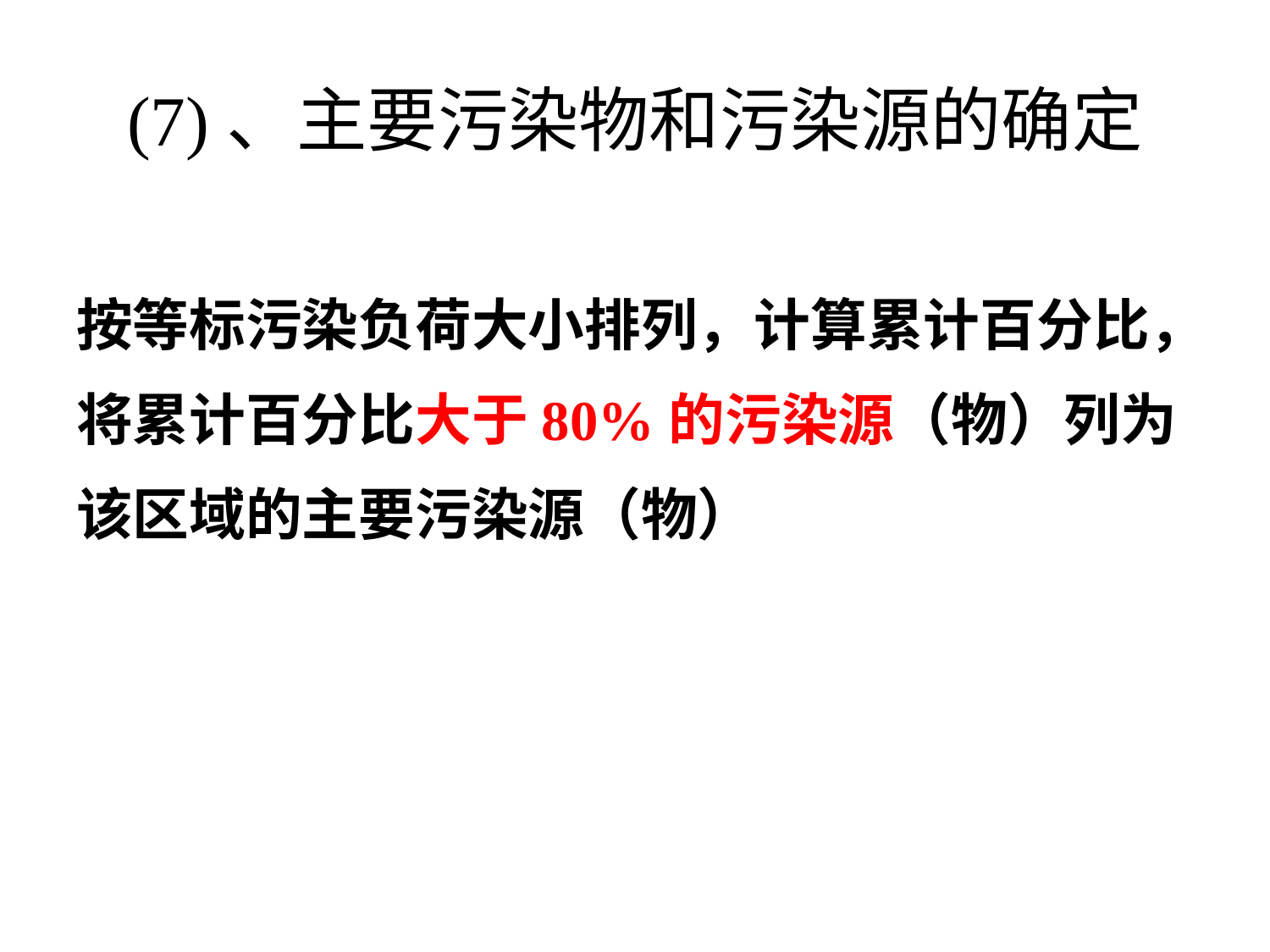

# (7)、主要污染物和污染源的确定
按等标污染负荷大小排列，计算累计百分比，将累计百分比大于80%的污染源（物）列为该区域的主要污染源（物）